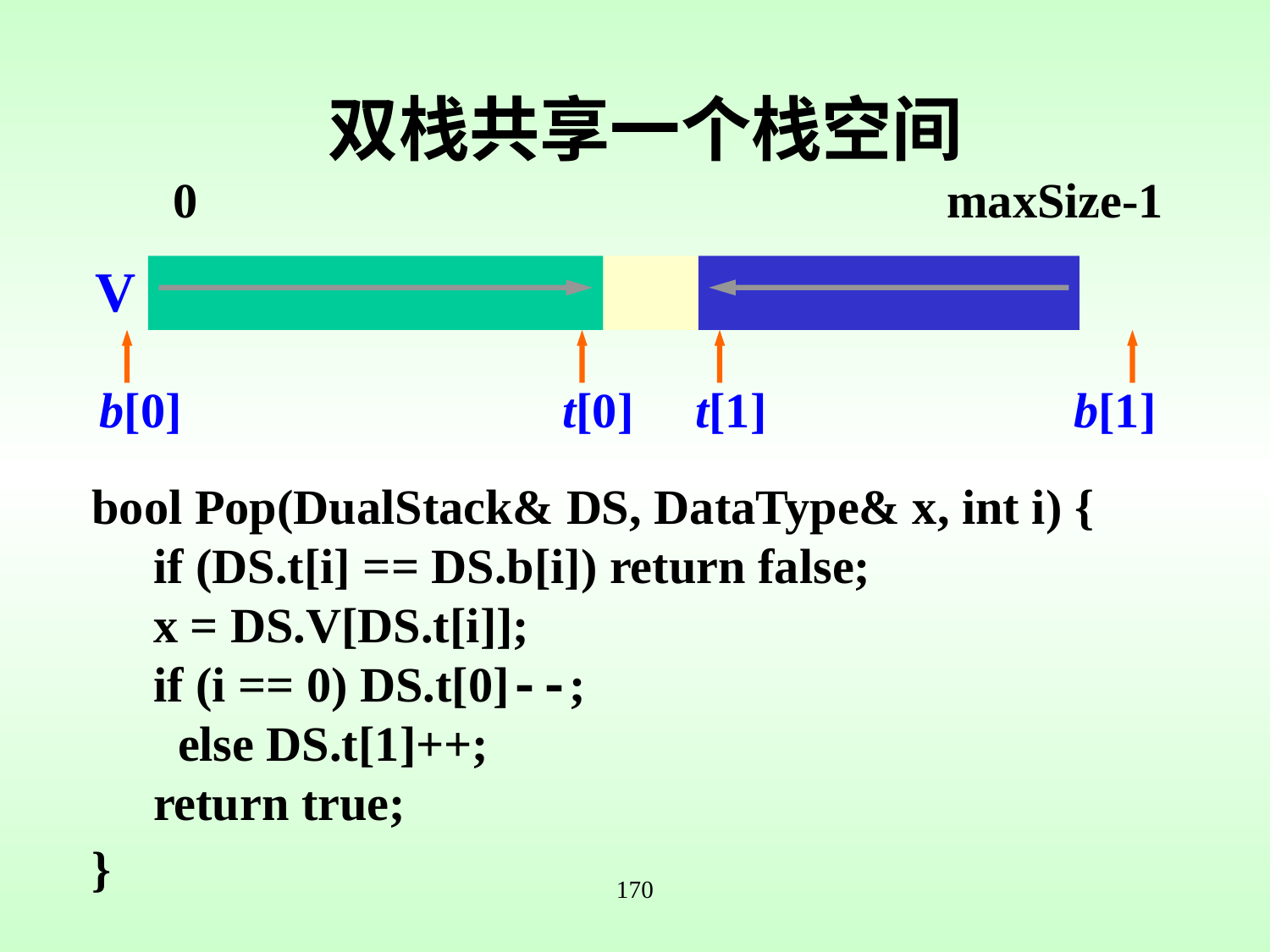

双栈共享一个栈空间
0                                                             maxSize-1
V

b[0]                               t[0]     t[1]                         b[1]

bool Pop(DualStack& DS, DataType& x, int i) {
     if (DS.t[i] == DS.b[i]) return false;
     x = DS.V[DS.t[i]];
     if (i == 0) DS.t[0]--;
       else DS.t[1]++;
     return true;
}
170